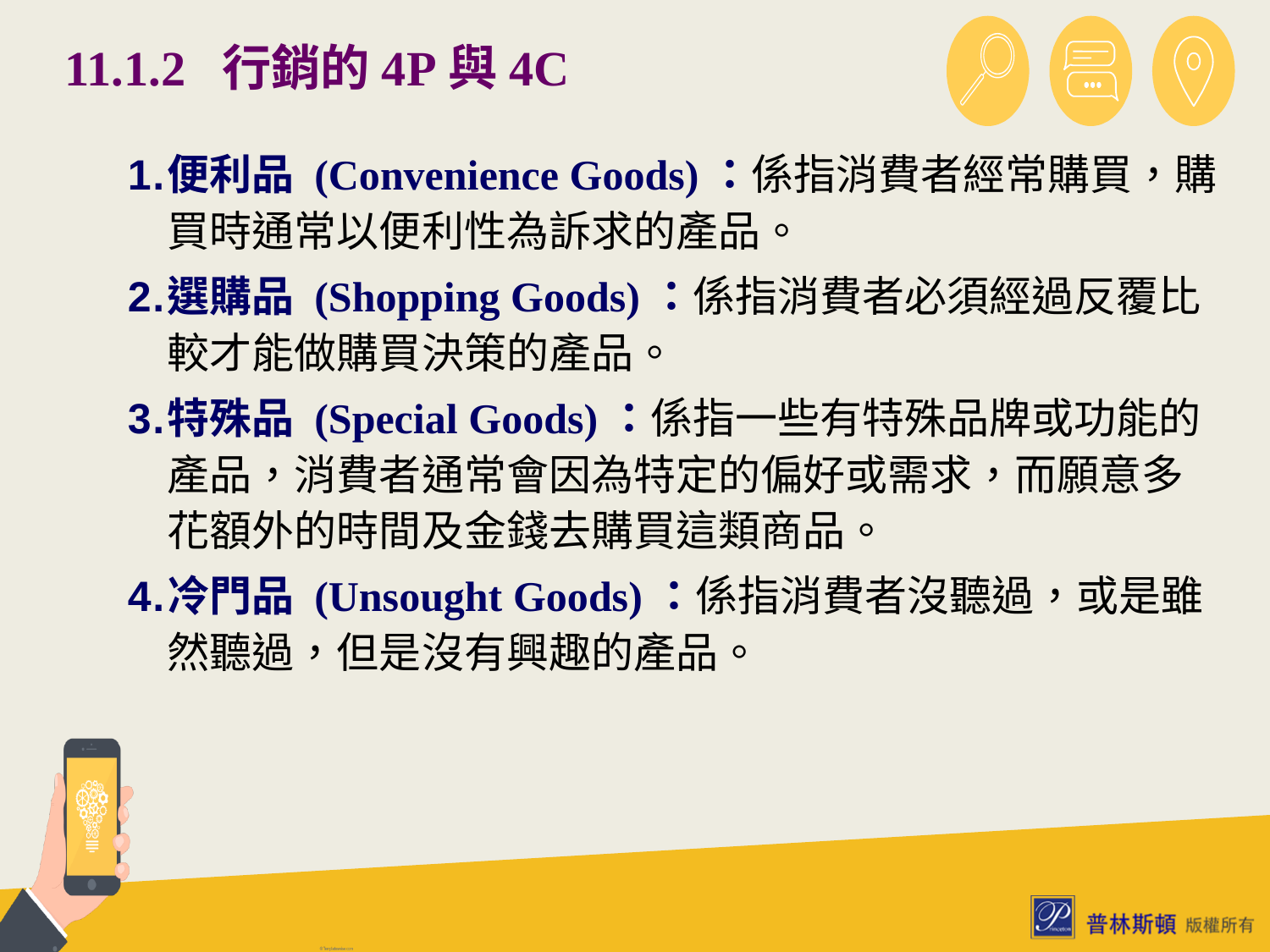

# 11.1.2  行銷的4P與4C
便利品 (Convenience Goods)：係指消費者經常購買，購買時通常以便利性為訴求的產品。
選購品 (Shopping Goods)：係指消費者必須經過反覆比較才能做購買決策的產品。
特殊品 (Special Goods)：係指一些有特殊品牌或功能的產品，消費者通常會因為特定的偏好或需求，而願意多花額外的時間及金錢去購買這類商品。
冷門品 (Unsought Goods)：係指消費者沒聽過，或是雖然聽過，但是沒有興趣的產品。